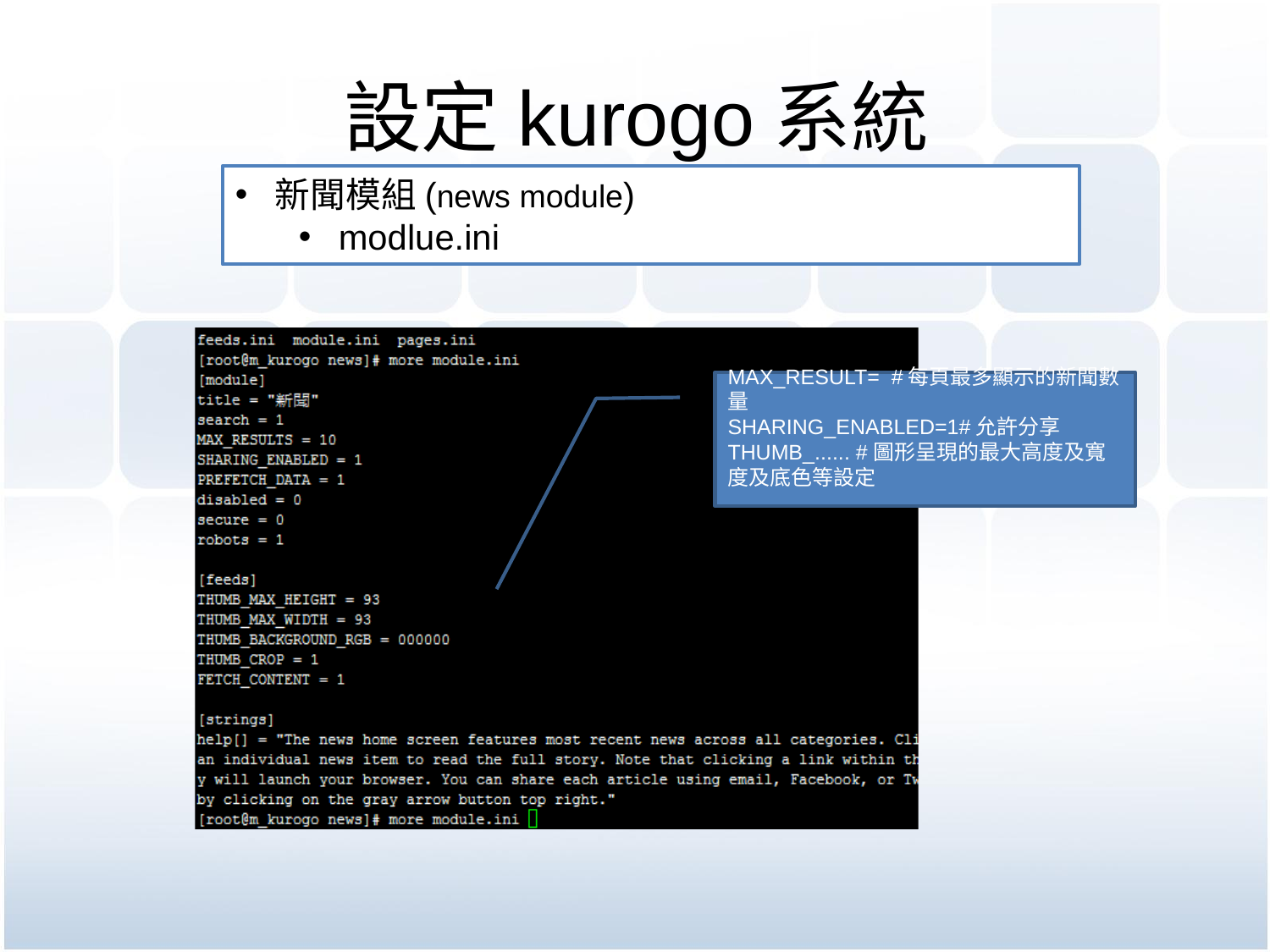

# 設定kurogo系統
新聞模組(news module)
modlue.ini

MAX_RESULT=  #每頁最多顯示的新聞數量
SHARING_ENABLED=1#允許分享
THUMB_...... #圖形呈現的最大高度及寬度及底色等設定